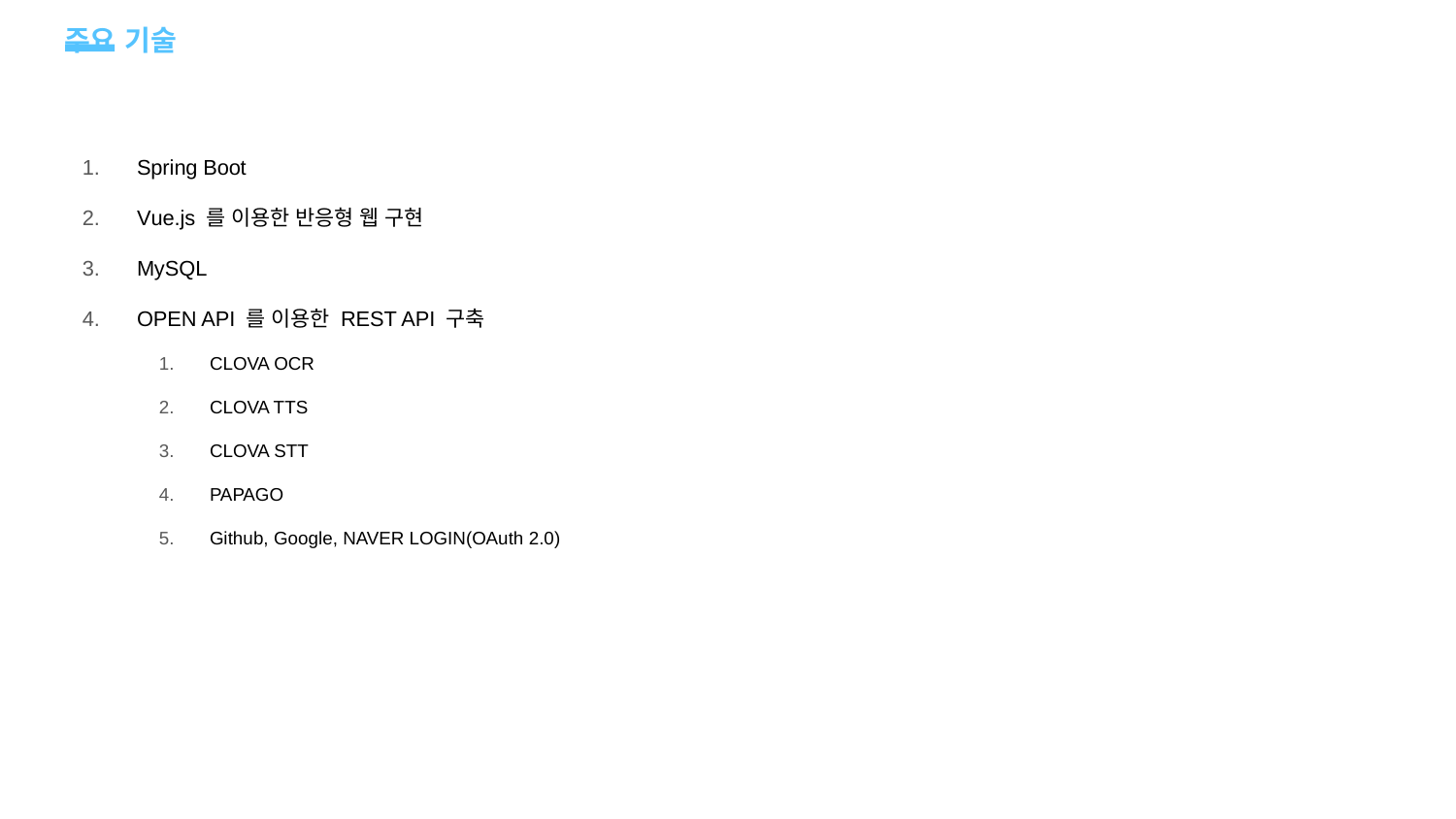

# 주요 기술

Spring Boot
Vue.js 를 이용한 반응형 웹 구현
MySQL
OPEN API 를 이용한 REST API 구축
CLOVA OCR
CLOVA TTS
CLOVA STT
PAPAGO
Github, Google, NAVER LOGIN(OAuth 2.0)